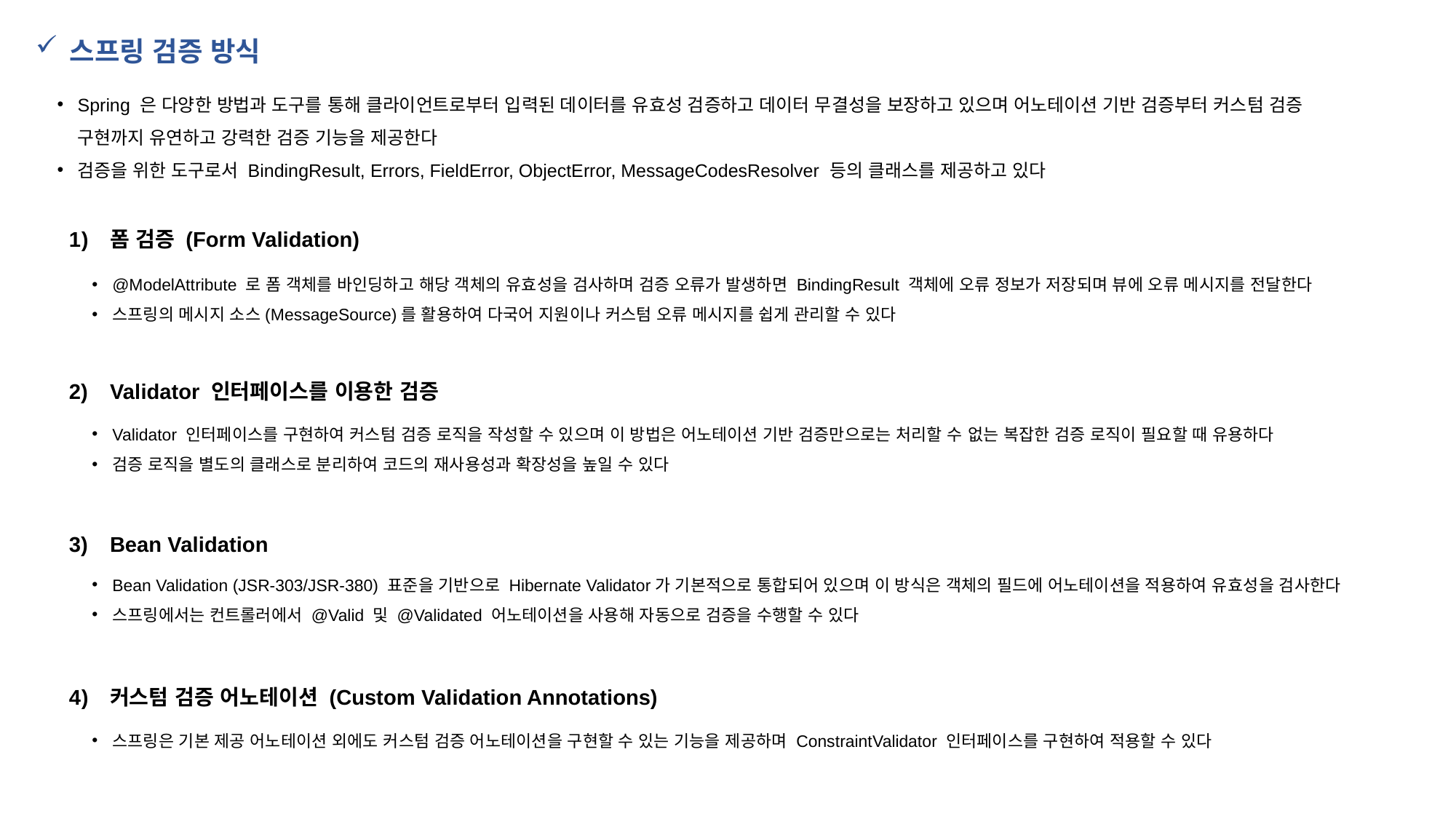

스프링 검증 방식
Spring 은 다양한 방법과 도구를 통해 클라이언트로부터 입력된 데이터를 유효성 검증하고 데이터 무결성을 보장하고 있으며 어노테이션 기반 검증부터 커스텀 검증 구현까지 유연하고 강력한 검증 기능을 제공한다
검증을 위한 도구로서 BindingResult, Errors, FieldError, ObjectError, MessageCodesResolver 등의 클래스를 제공하고 있다
폼 검증 (Form Validation)

Validator 인터페이스를 이용한 검증

Bean Validation

커스텀 검증 어노테이션 (Custom Validation Annotations)
@ModelAttribute 로 폼 객체를 바인딩하고 해당 객체의 유효성을 검사하며 검증 오류가 발생하면 BindingResult 객체에 오류 정보가 저장되며 뷰에 오류 메시지를 전달한다
스프링의 메시지 소스(MessageSource)를 활용하여 다국어 지원이나 커스텀 오류 메시지를 쉽게 관리할 수 있다
Validator 인터페이스를 구현하여 커스텀 검증 로직을 작성할 수 있으며 이 방법은 어노테이션 기반 검증만으로는 처리할 수 없는 복잡한 검증 로직이 필요할 때 유용하다
검증 로직을 별도의 클래스로 분리하여 코드의 재사용성과 확장성을 높일 수 있다
Bean Validation (JSR-303/JSR-380) 표준을 기반으로 Hibernate Validator가 기본적으로 통합되어 있으며 이 방식은 객체의 필드에 어노테이션을 적용하여 유효성을 검사한다
스프링에서는 컨트롤러에서 @Valid 및 @Validated 어노테이션을 사용해 자동으로 검증을 수행할 수 있다
스프링은 기본 제공 어노테이션 외에도 커스텀 검증 어노테이션을 구현할 수 있는 기능을 제공하며 ConstraintValidator 인터페이스를 구현하여 적용할 수 있다